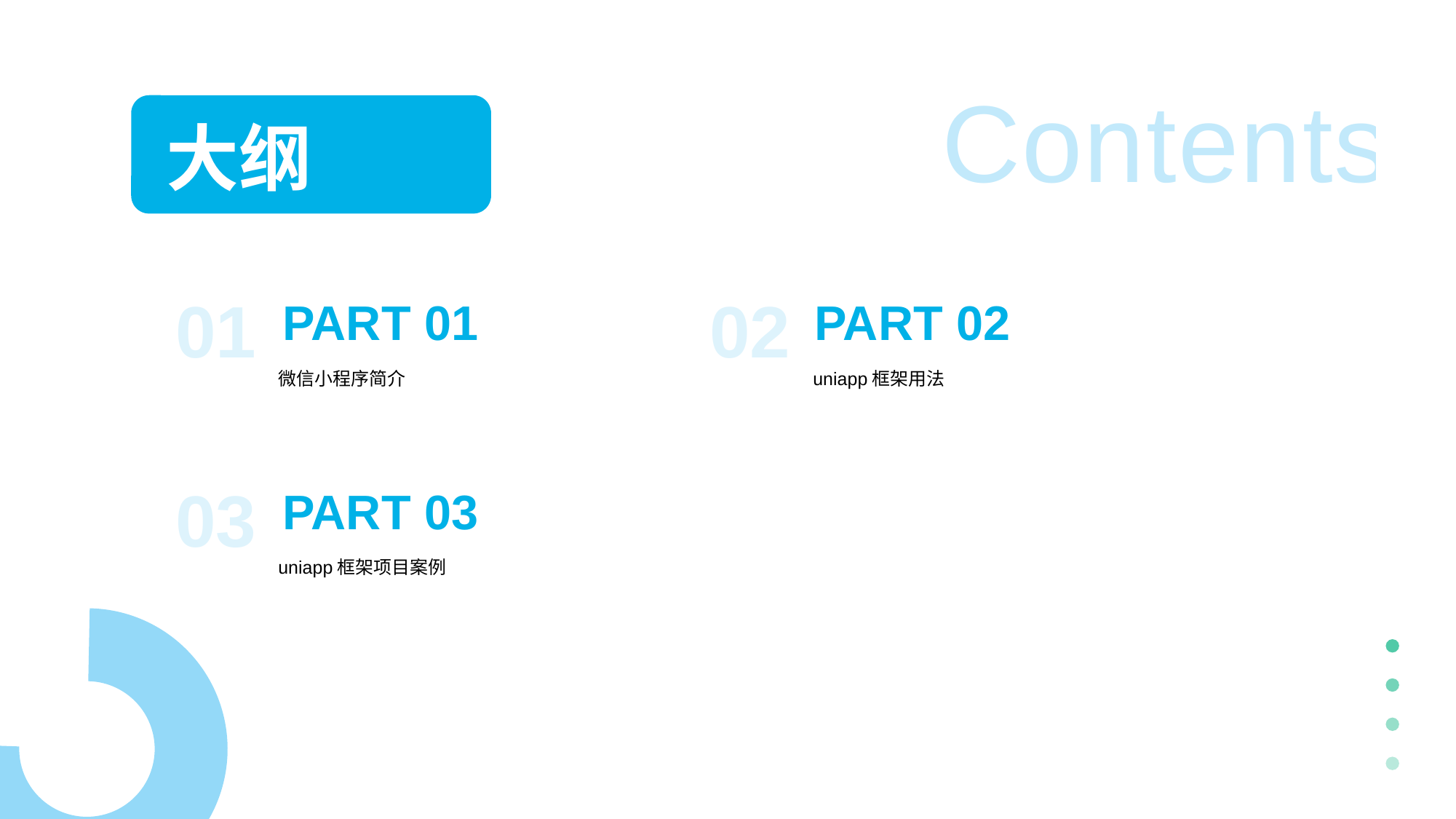

Contents

大纲
01
PART 01
微信小程序简介
02
PART 02
uniapp框架用法
03
PART 03
uniapp框架项目案例